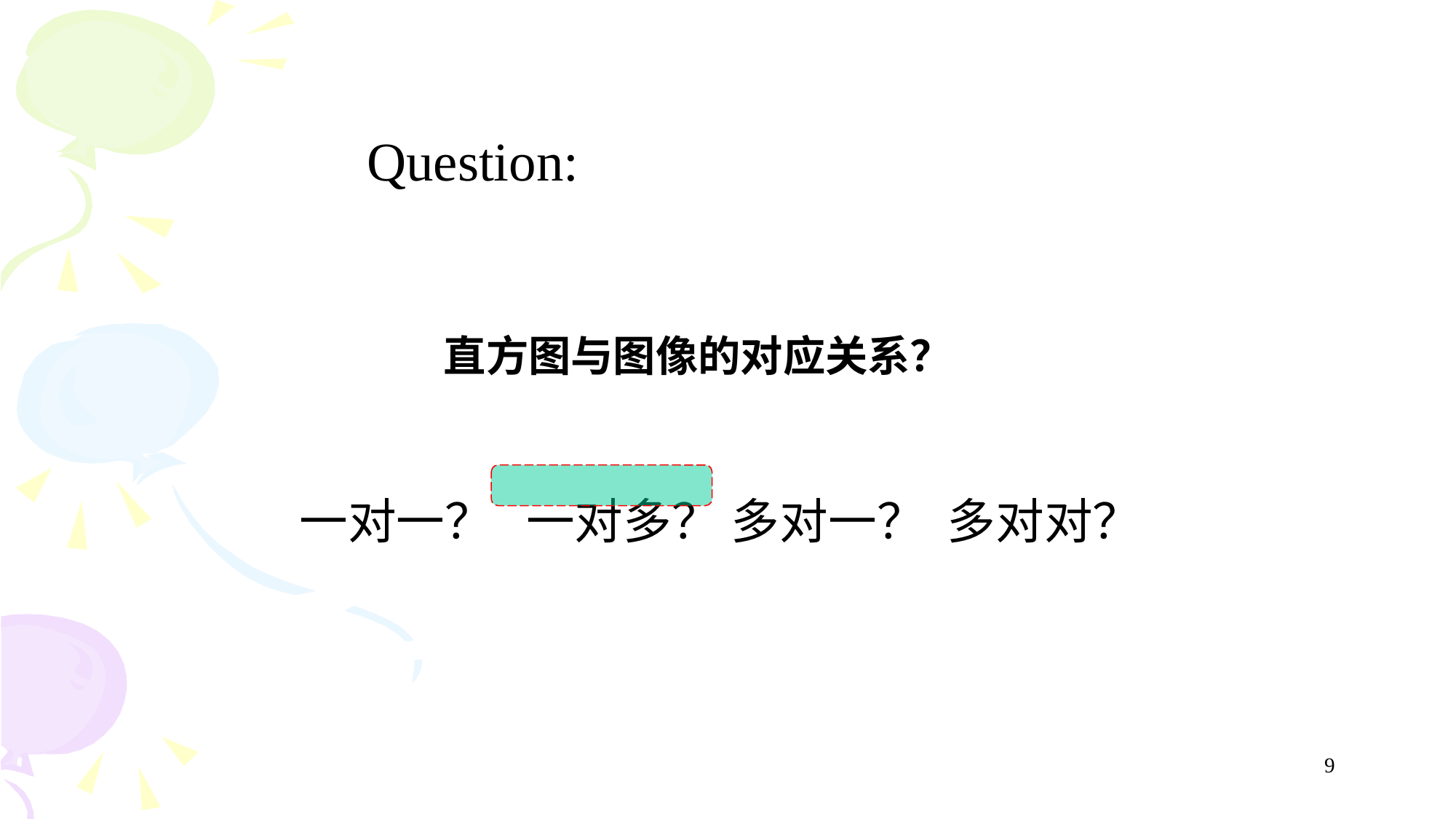

Question:

      直方图与图像的对应关系？

一对一？   一对多？ 多对一？  多对对？
9